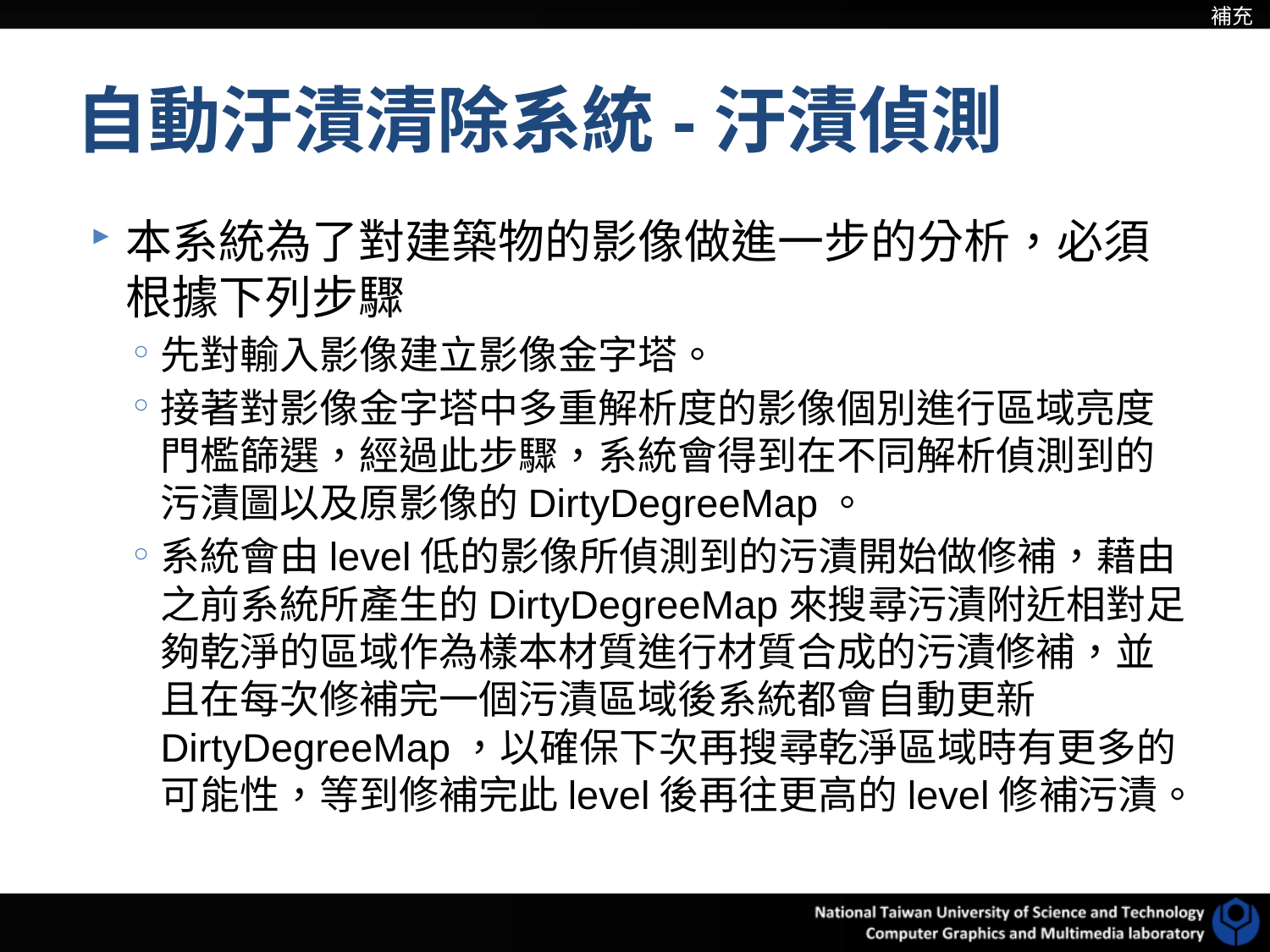

補充

# 自動汙漬清除系統-汙漬偵測
本系統為了對建築物的影像做進一步的分析，必須根據下列步驟
先對輸入影像建立影像金字塔。
接著對影像金字塔中多重解析度的影像個別進行區域亮度門檻篩選，經過此步驟，系統會得到在不同解析偵測到的污漬圖以及原影像的DirtyDegreeMap。
系統會由level低的影像所偵測到的污漬開始做修補，藉由之前系統所產生的DirtyDegreeMap來搜尋污漬附近相對足夠乾淨的區域作為樣本材質進行材質合成的污漬修補，並且在每次修補完一個污漬區域後系統都會自動更新DirtyDegreeMap，以確保下次再搜尋乾淨區域時有更多的可能性，等到修補完此level後再往更高的level修補污漬。